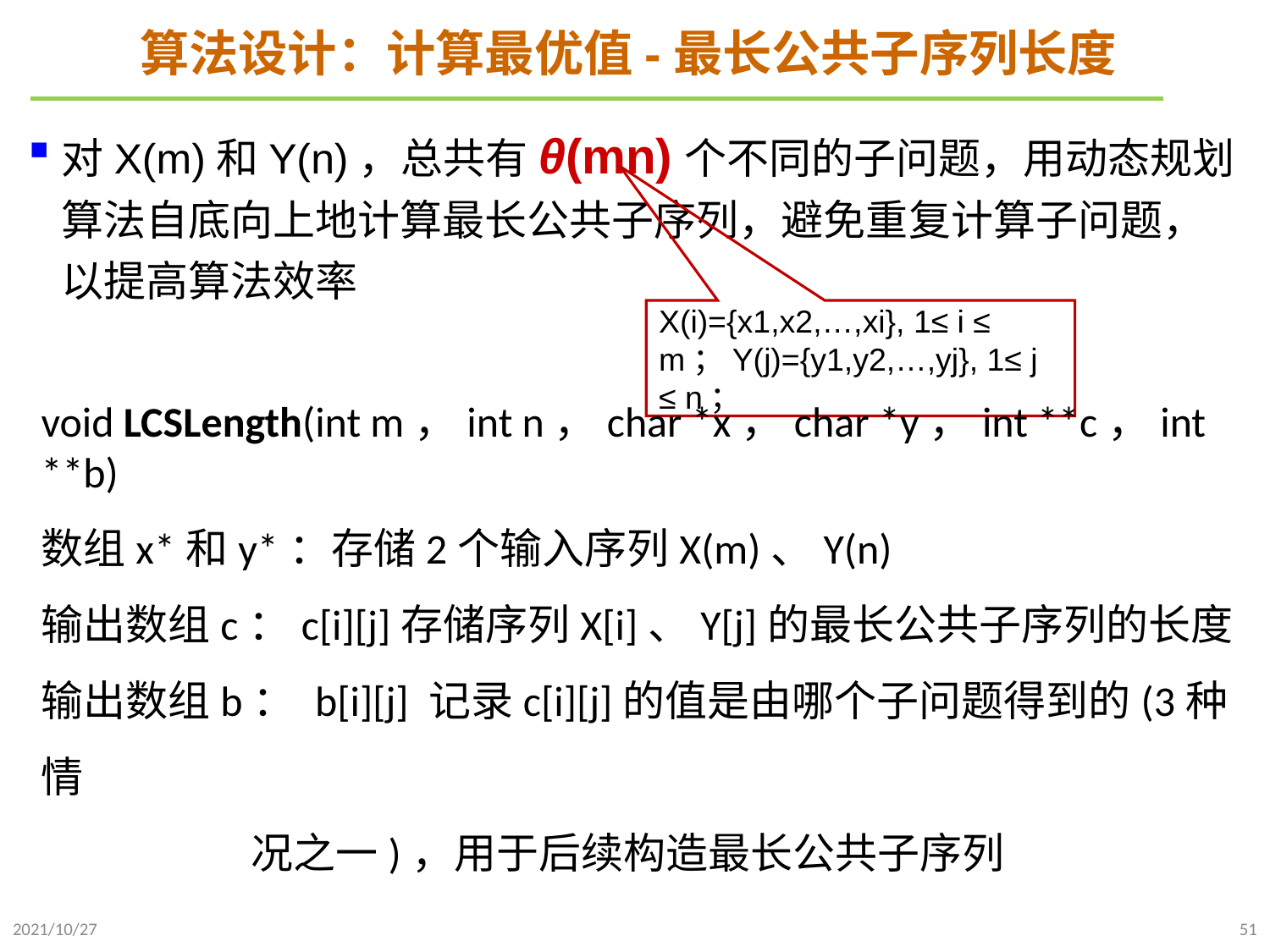

# 算法设计：计算最优值-最长公共子序列长度
对X(m)和Y(n)，总共有θ(mn)个不同的子问题，用动态规划算法自底向上地计算最长公共子序列，避免重复计算子问题，以提高算法效率
X(i)={x1,x2,…,xi}, 1≤ i ≤ m；Y(j)={y1,y2,…,yj}, 1≤ j ≤ n；
void LCSLength(int m，int n，char *x，char *y，int **c，int **b)
数组x*和y*：存储2个输入序列X(m)、Y(n)
输出数组c：c[i][j]存储序列X[i]、Y[j]的最长公共子序列的长度
输出数组b： b[i][j] 记录c[i][j]的值是由哪个子问题得到的(3种情
                     况之一)，用于后续构造最长公共子序列

2021/10/27
51